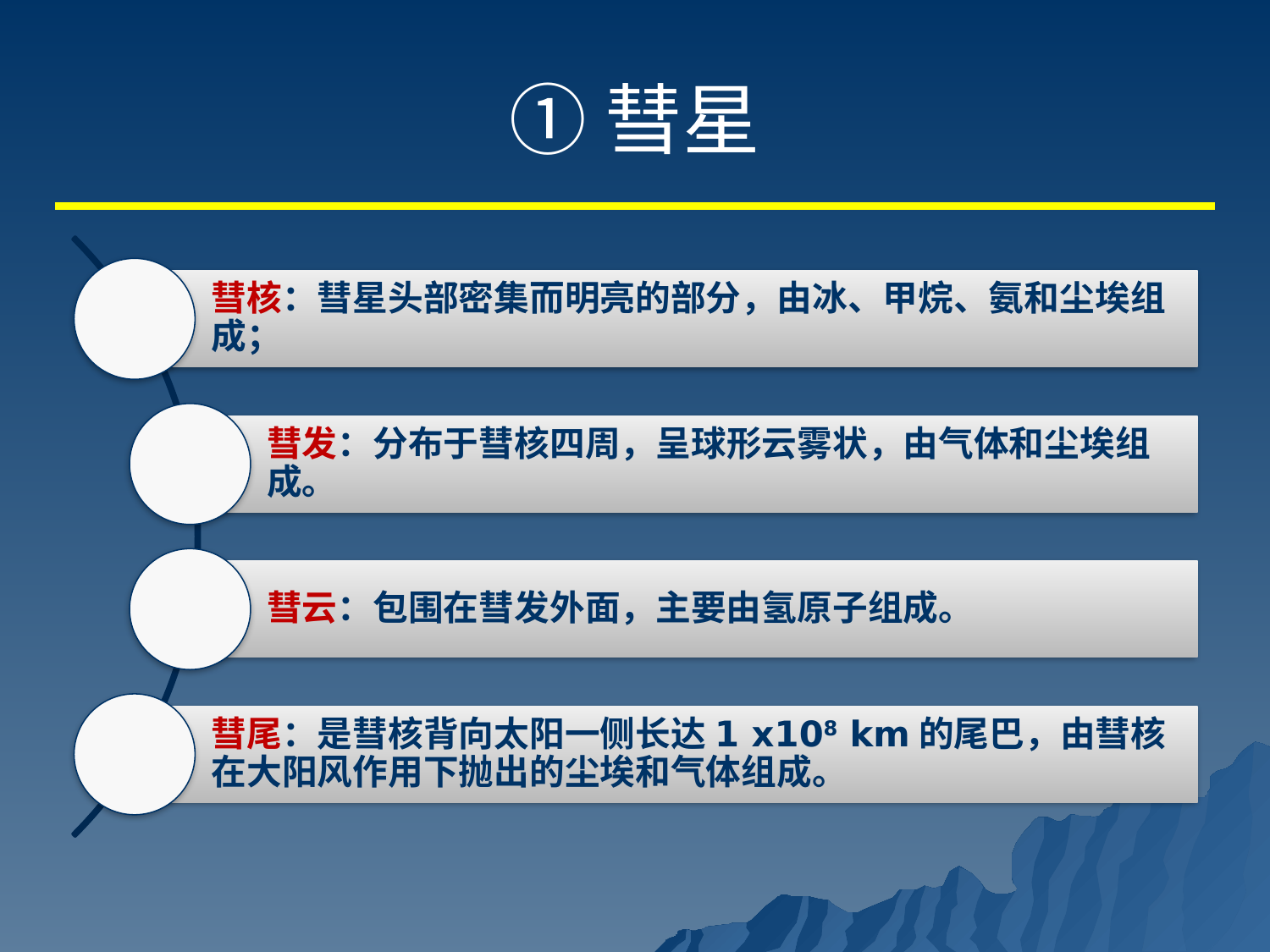

# ①彗星

彗核：彗星头部密集而明亮的部分，由冰、甲烷、氨和尘埃组成；
彗发：分布于彗核四周，呈球形云雾状，由气体和尘埃组成。
彗云：包围在彗发外面，主要由氢原子组成。
彗尾：是彗核背向太阳一侧长达1 x108 km的尾巴，由彗核在大阳风作用下抛出的尘埃和气体组成。